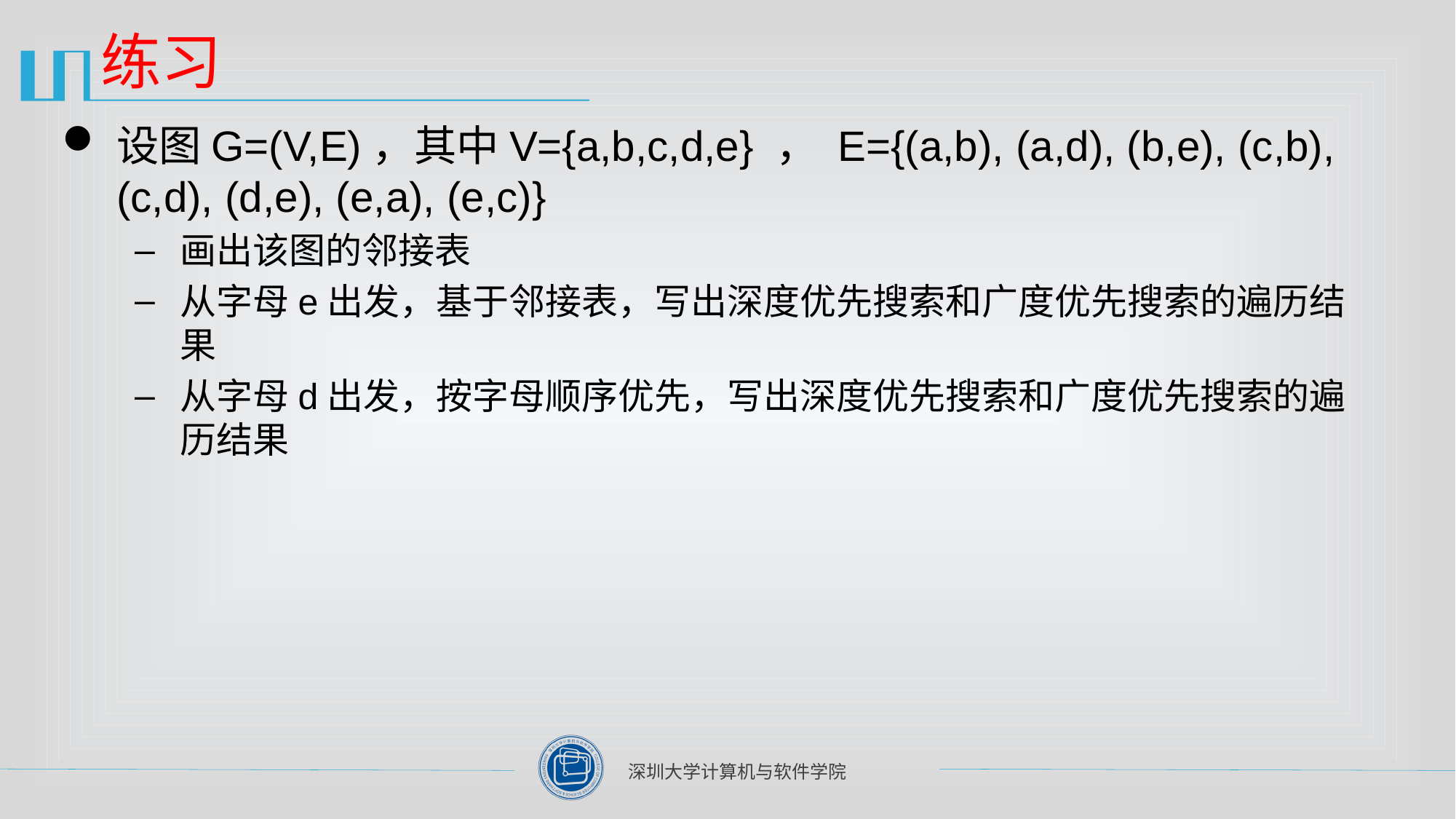

# 练习
设图G=(V,E)，其中V={a,b,c,d,e} ， E={(a,b), (a,d), (b,e), (c,b), (c,d), (d,e), (e,a), (e,c)}
画出该图的邻接表
从字母e出发，基于邻接表，写出深度优先搜索和广度优先搜索的遍历结果
从字母d出发，按字母顺序优先，写出深度优先搜索和广度优先搜索的遍历结果

68